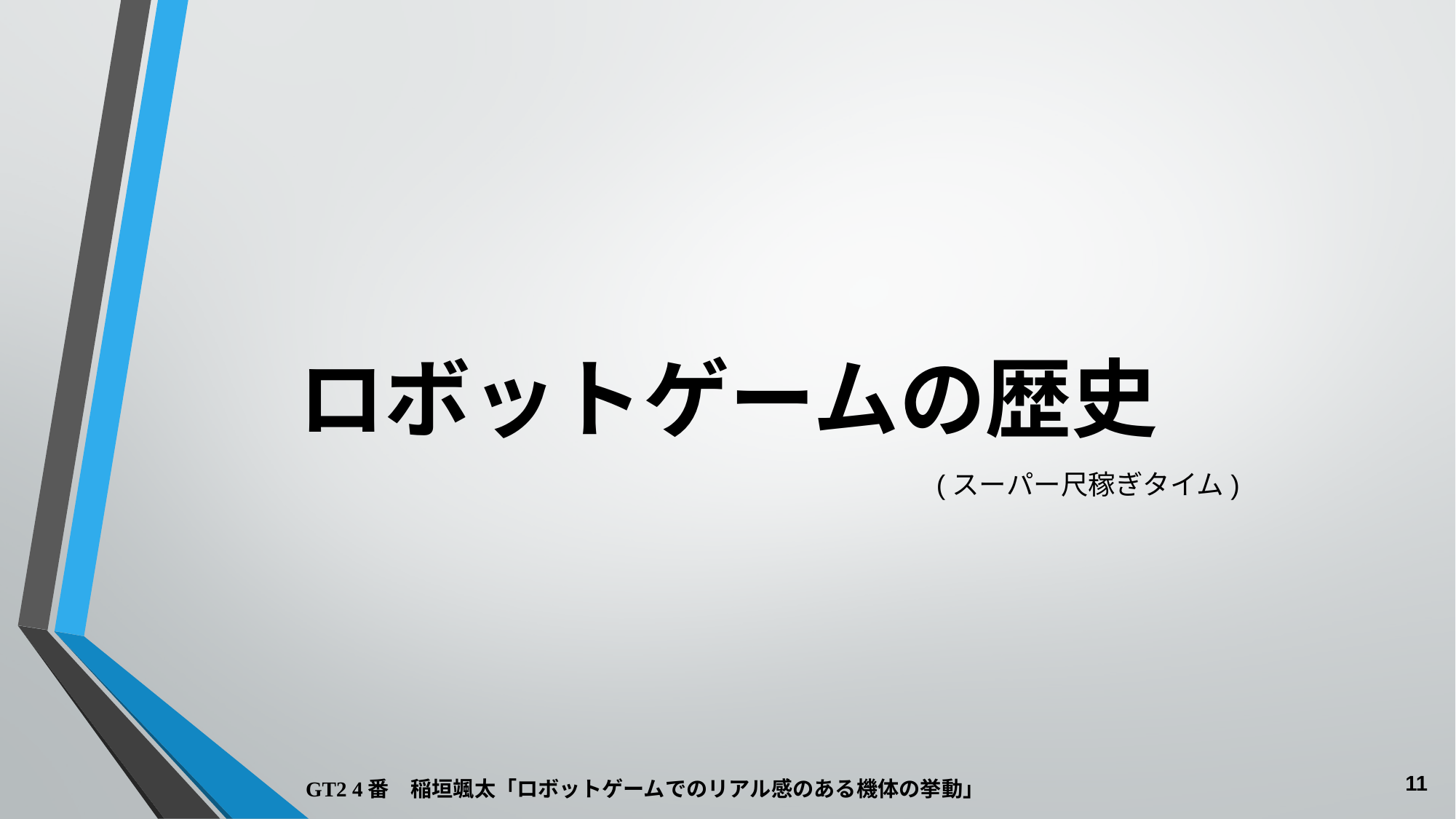

ロボットゲームの歴史
(スーパー尺稼ぎタイム)
11
GT2 4番　稲垣颯太「ロボットゲームでのリアル感のある機体の挙動」